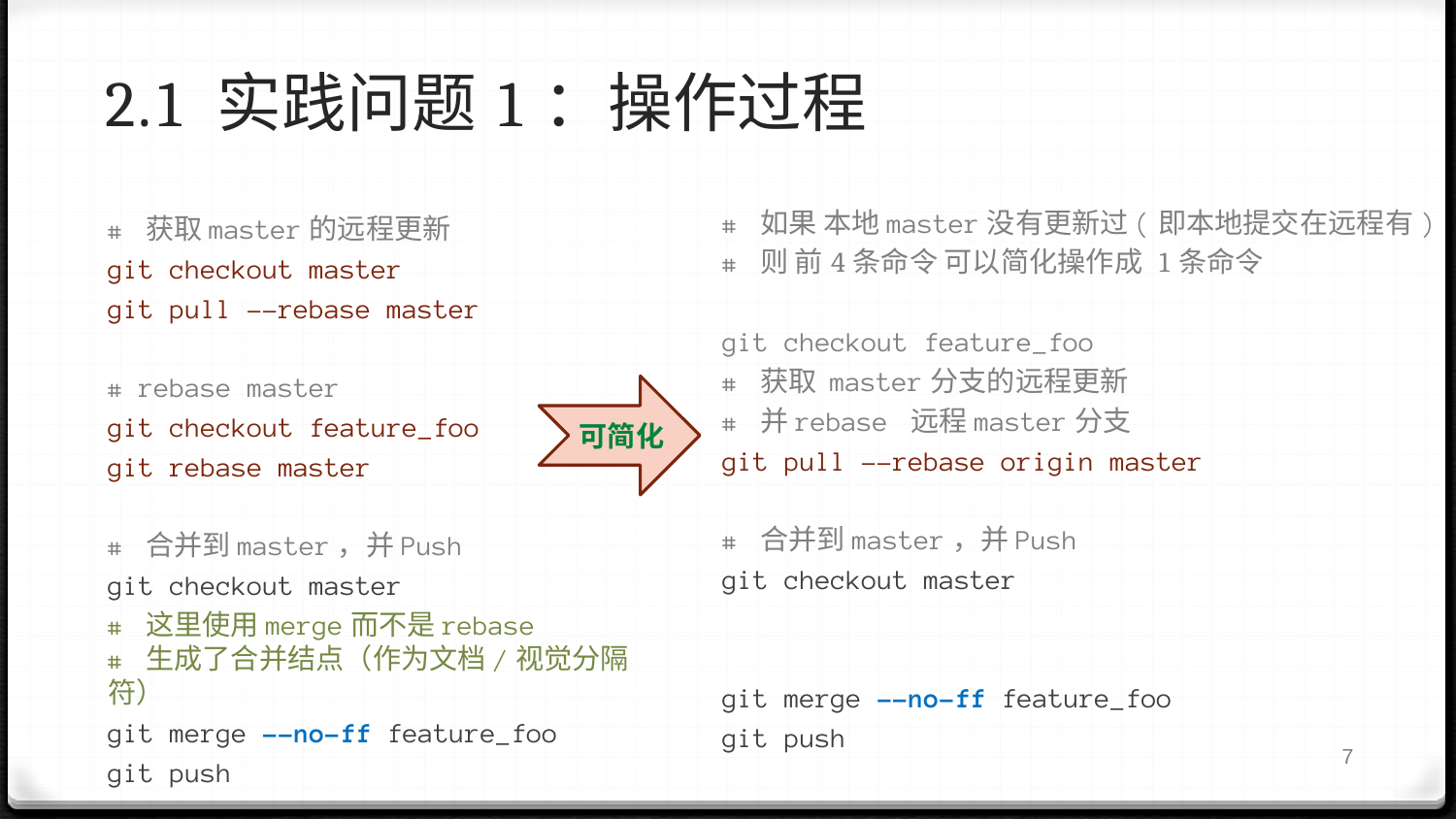

# 2.1 实践问题1：操作过程
# 如果 本地master没有更新过(即本地提交在远程有)
# 则 前4条命令 可以简化操作成 1条命令

git checkout feature_foo
# 获取 master分支的远程更新
# 并rebase 远程master分支
git pull --rebase origin master

# 合并到master，并Push
git checkout master

git merge --no-ff feature_foo
git push
# 获取master的远程更新
git checkout master
git pull --rebase master

# rebase master
git checkout feature_foo
git rebase master

# 合并到master，并Push
git checkout master
# 这里使用merge而不是rebase # 生成了合并结点（作为文档/视觉分隔符）
git merge --no-ff feature_foo
git push

可简化
7